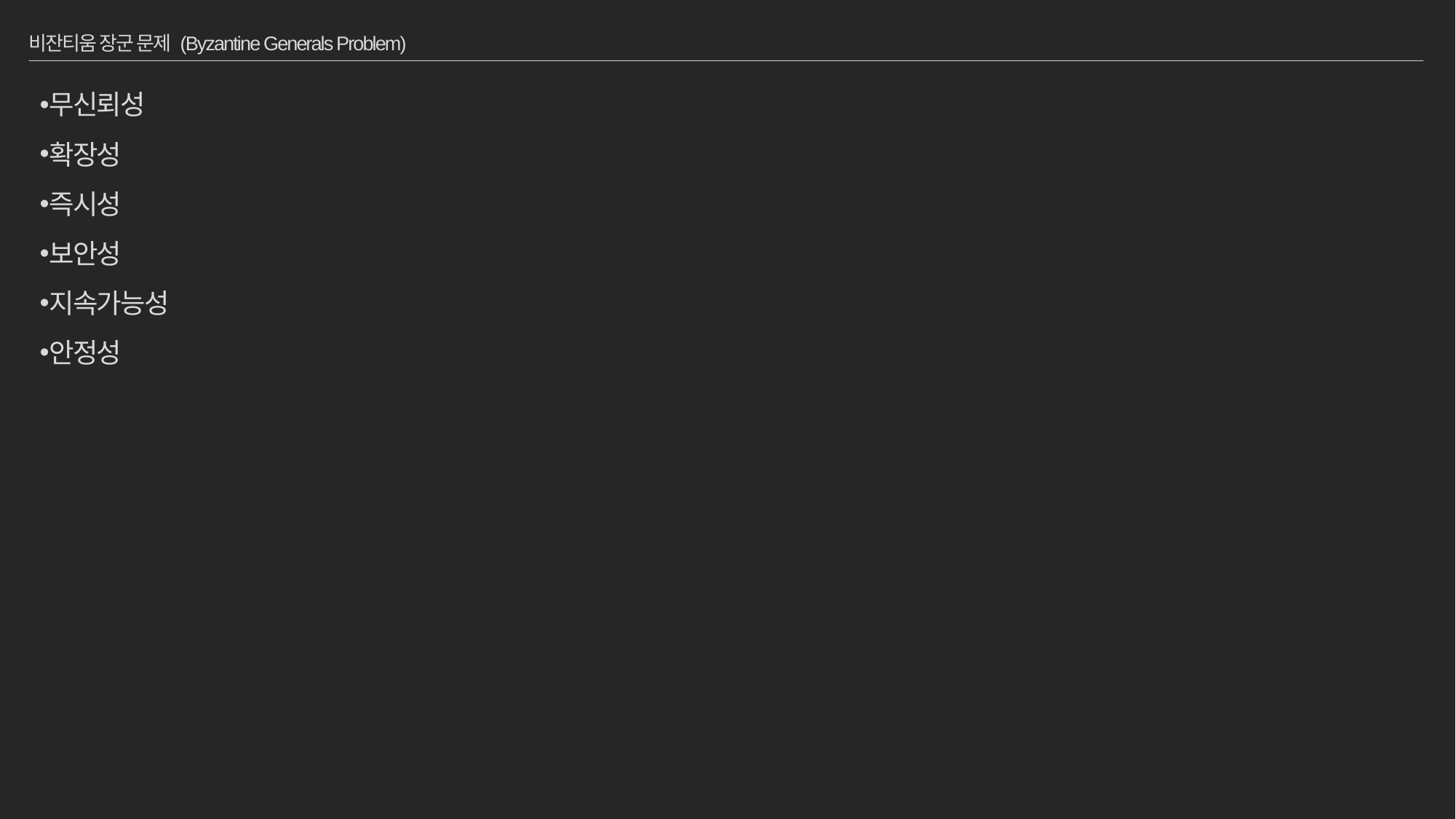

# 비잔티움 장군 문제 (Byzantine Generals Problem)
무신뢰성
확장성
즉시성
보안성
지속가능성
안정성